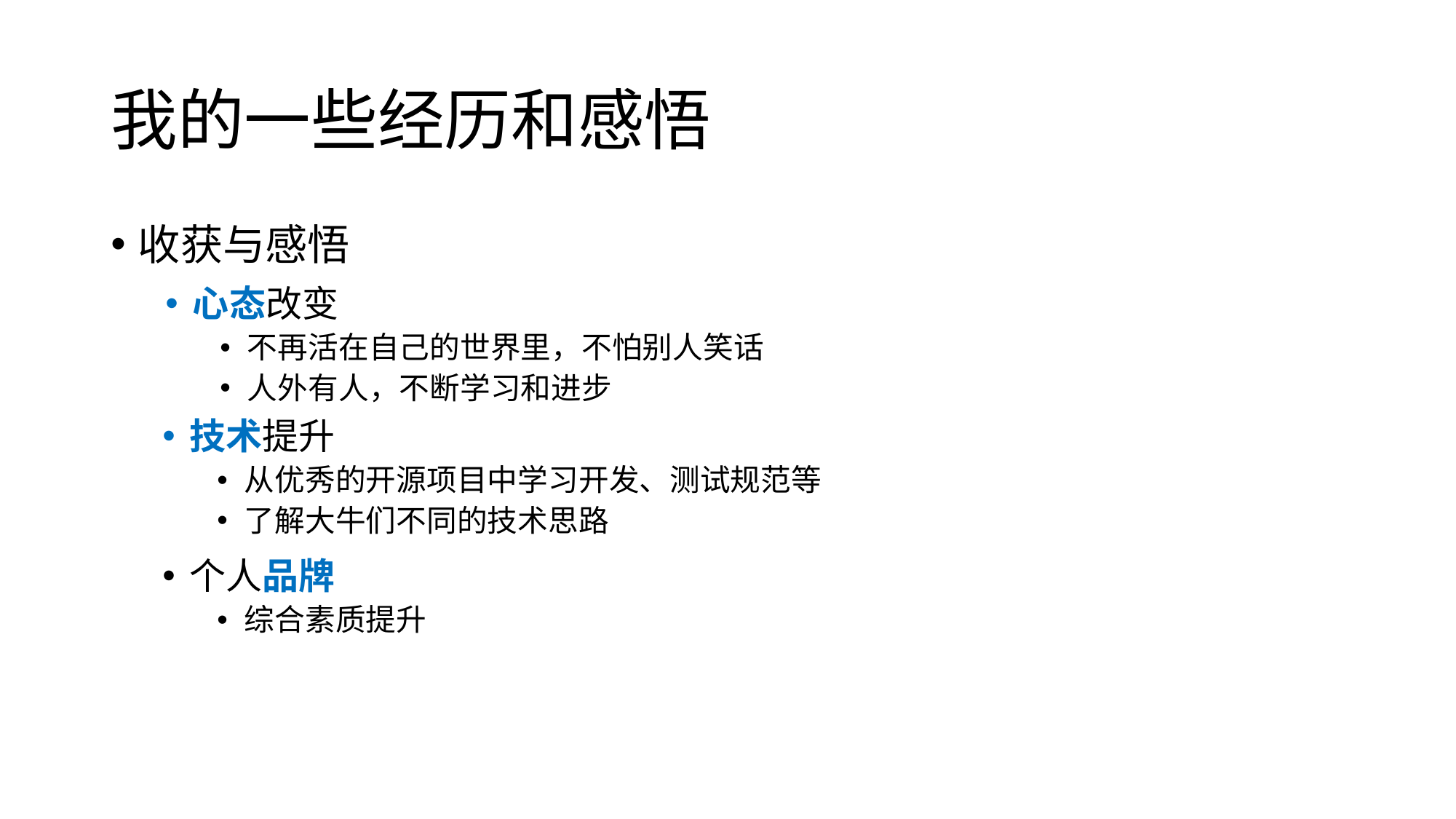

# 我的一些经历和感悟
收获与感悟
心态改变
不再活在自己的世界里，不怕别人笑话
人外有人，不断学习和进步
技术提升
从优秀的开源项目中学习开发、测试规范等
了解大牛们不同的技术思路
个人品牌
综合素质提升